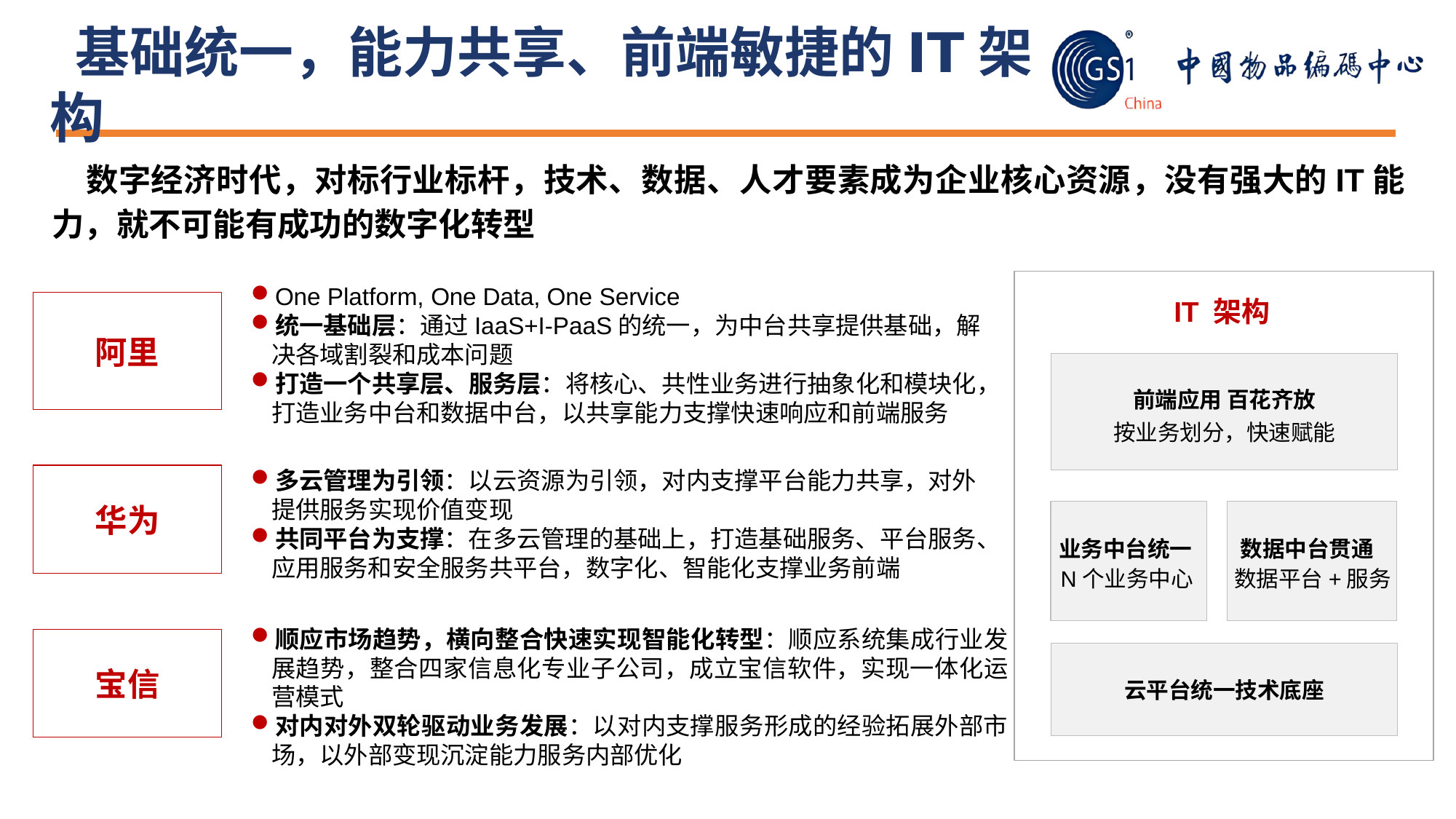

基础统一，能力共享、前端敏捷的IT架构
数字经济时代，对标行业标杆，技术、数据、人才要素成为企业核心资源，没有强大的IT能
力，就不可能有成功的数字化转型
IT 架构
One Platform, One Data, One Service
统一基础层：通过IaaS+I-PaaS的统一，为中台共享提供基础，解 决各域割裂和成本问题
打造一个共享层、服务层：将核心、共性业务进行抽象化和模块化， 打造业务中台和数据中台，以共享能力支撑快速响应和前端服务
阿里

前端应用 百花齐放
按业务划分，快速赋能
多云管理为引领：以云资源为引领，对内支撑平台能力共享，对外 提供服务实现价值变现
共同平台为支撑：在多云管理的基础上，打造基础服务、平台服务、 应用服务和安全服务共平台，数字化、智能化支撑业务前端
华为

业务中台统一
N个业务中心

数据中台贯通
数据平台+服务
顺应市场趋势，横向整合快速实现智能化转型：顺应系统集成行业发 展趋势，整合四家信息化专业子公司，成立宝信软件，实现一体化运营模式
对内对外双轮驱动业务发展：以对内支撑服务形成的经验拓展外部市 场，以外部变现沉淀能力服务内部优化
宝信
云平台统一技术底座